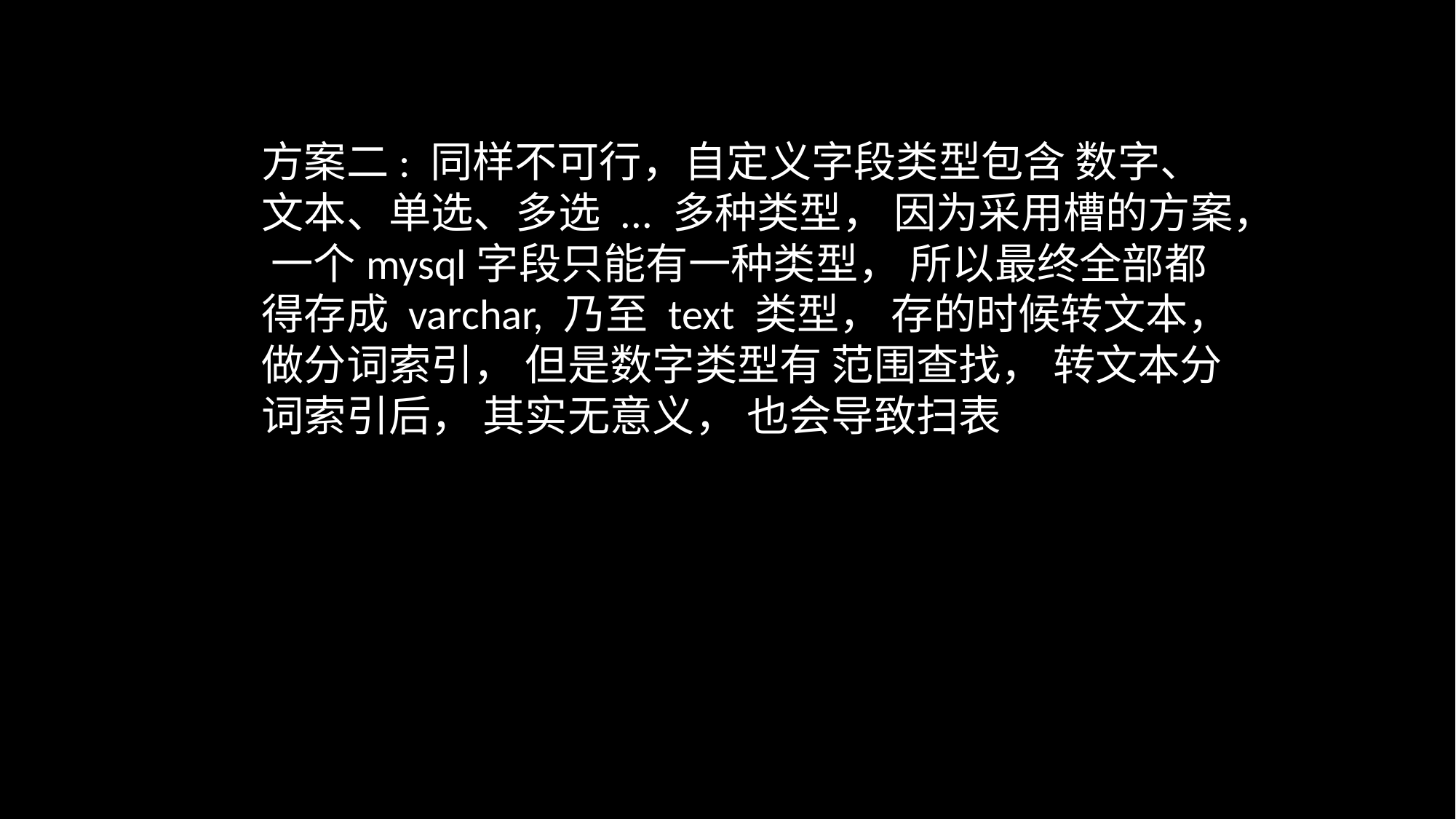

方案二: 同样不可行，自定义字段类型包含 数字、文本、单选、多选 ... 多种类型， 因为采用槽的方案， 一个mysql字段只能有一种类型， 所以最终全部都得存成 varchar, 乃至 text 类型， 存的时候转文本， 做分词索引， 但是数字类型有 范围查找， 转文本分词索引后， 其实无意义， 也会导致扫表